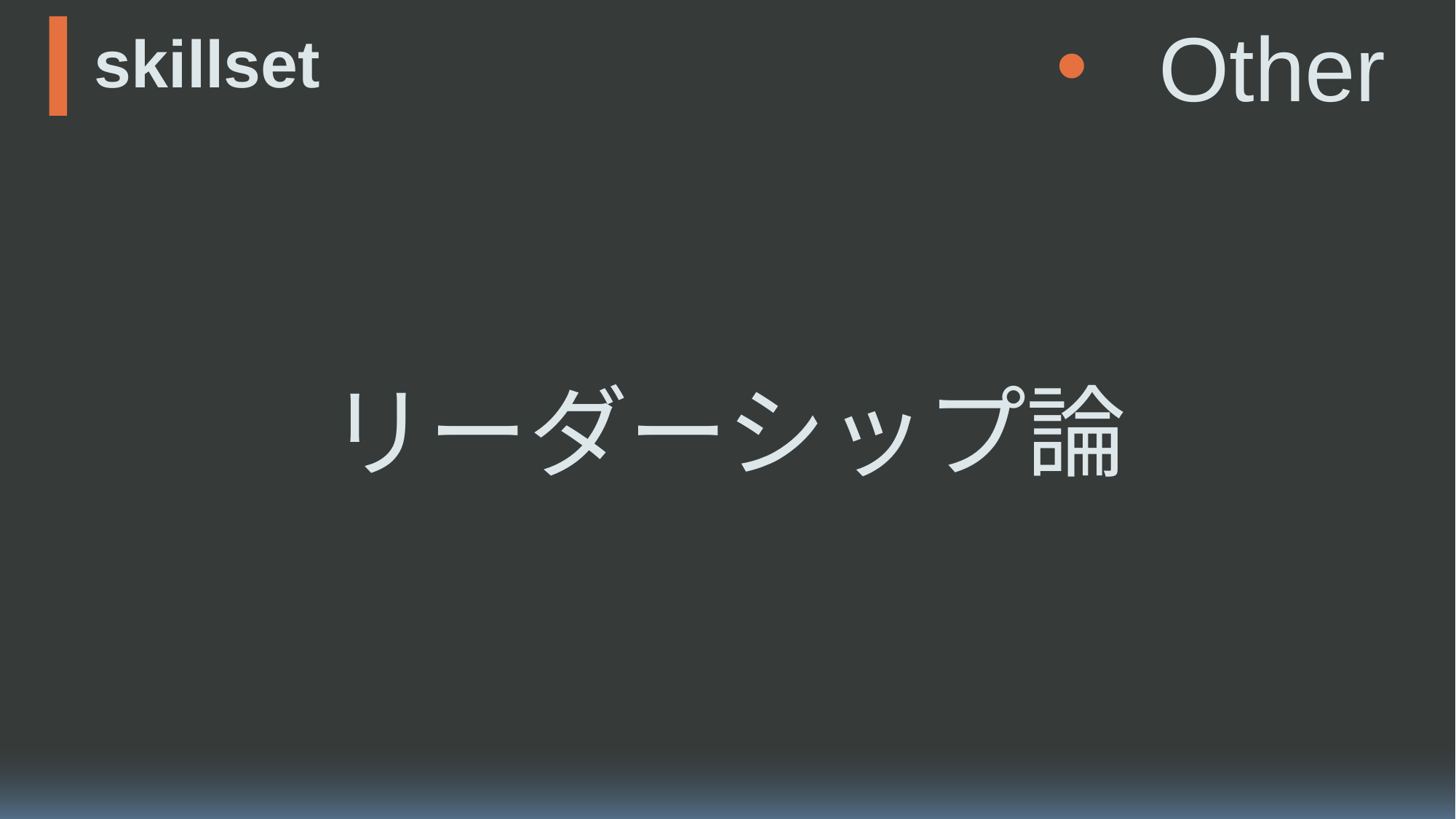

Other
# skillset
intro
Programming
Design
skillset
マネジメント理論
スクラム, GTD, 思考法, 情報整理
リーダーシップ論
心理学
Speaking
I hope you…
at last